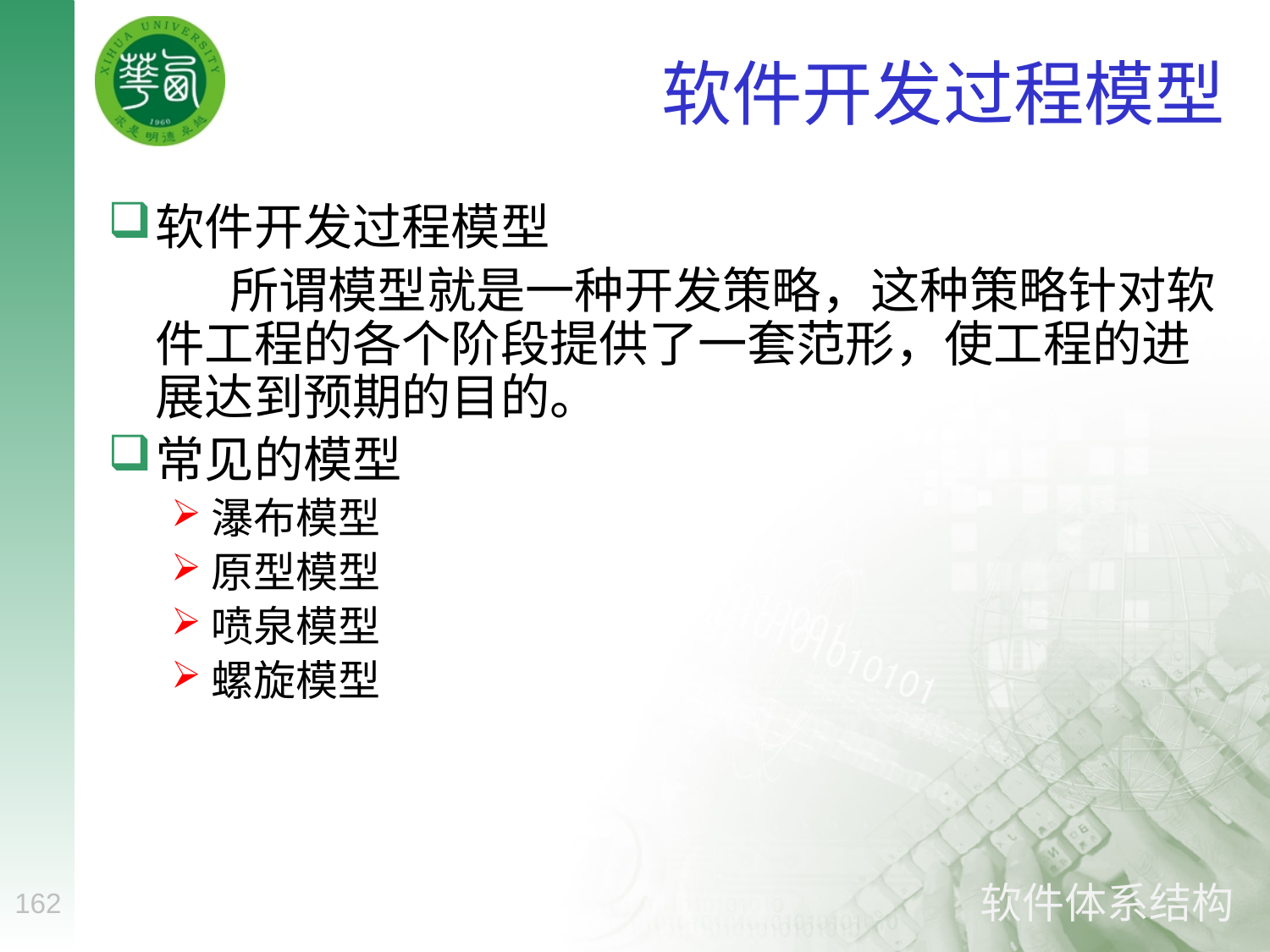

# 软件开发过程模型
软件开发过程模型
          所谓模型就是一种开发策略，这种策略针对软件工程的各个阶段提供了一套范形，使工程的进展达到预期的目的。
常见的模型
瀑布模型
原型模型
喷泉模型
螺旋模型
162